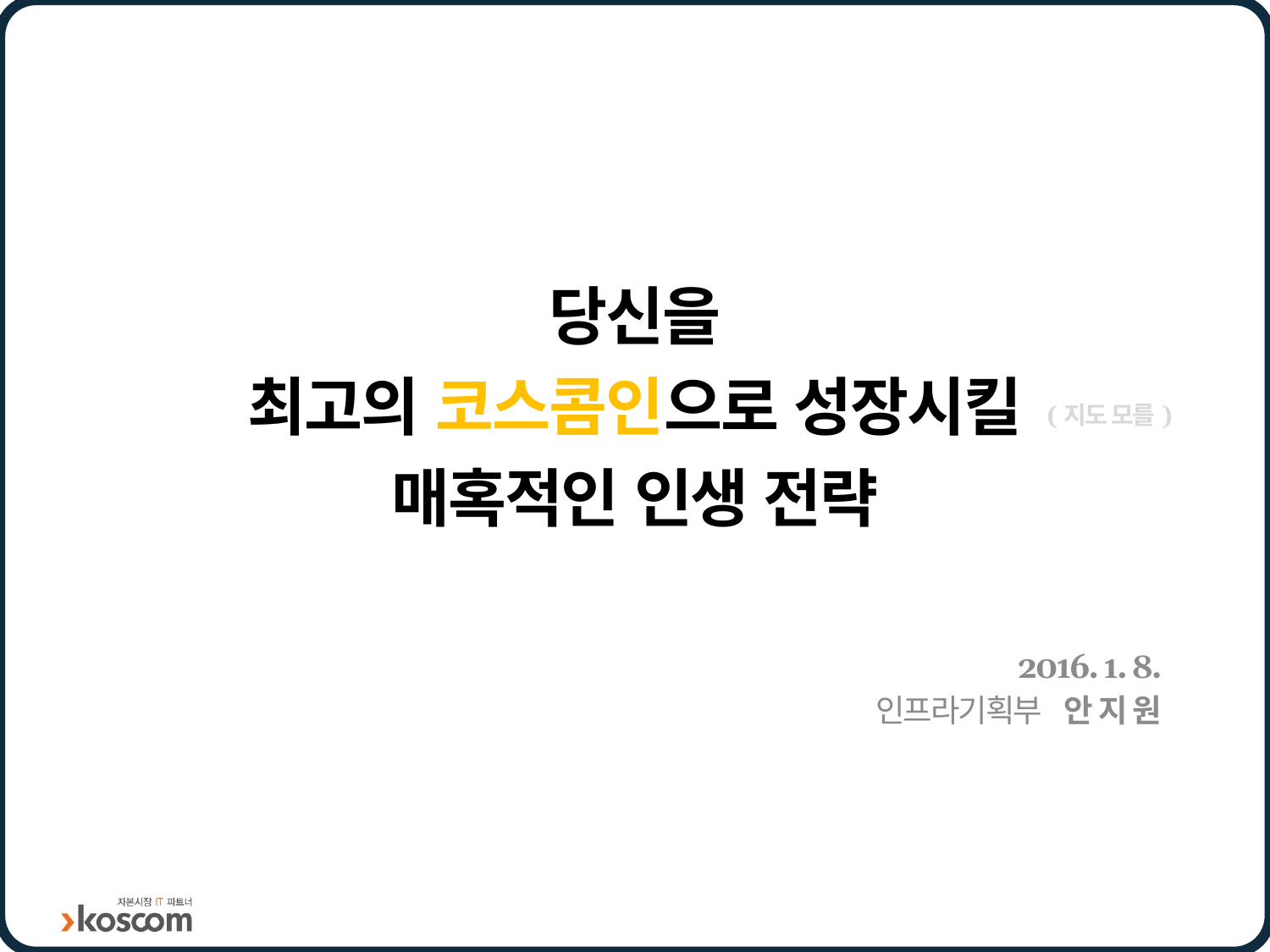

# 당신을 최고의 코스콤인으로 성장시킬 매혹적인 인생 전략
(지도 모를)

2016. 1. 8.
인프라기획부   안 지 원